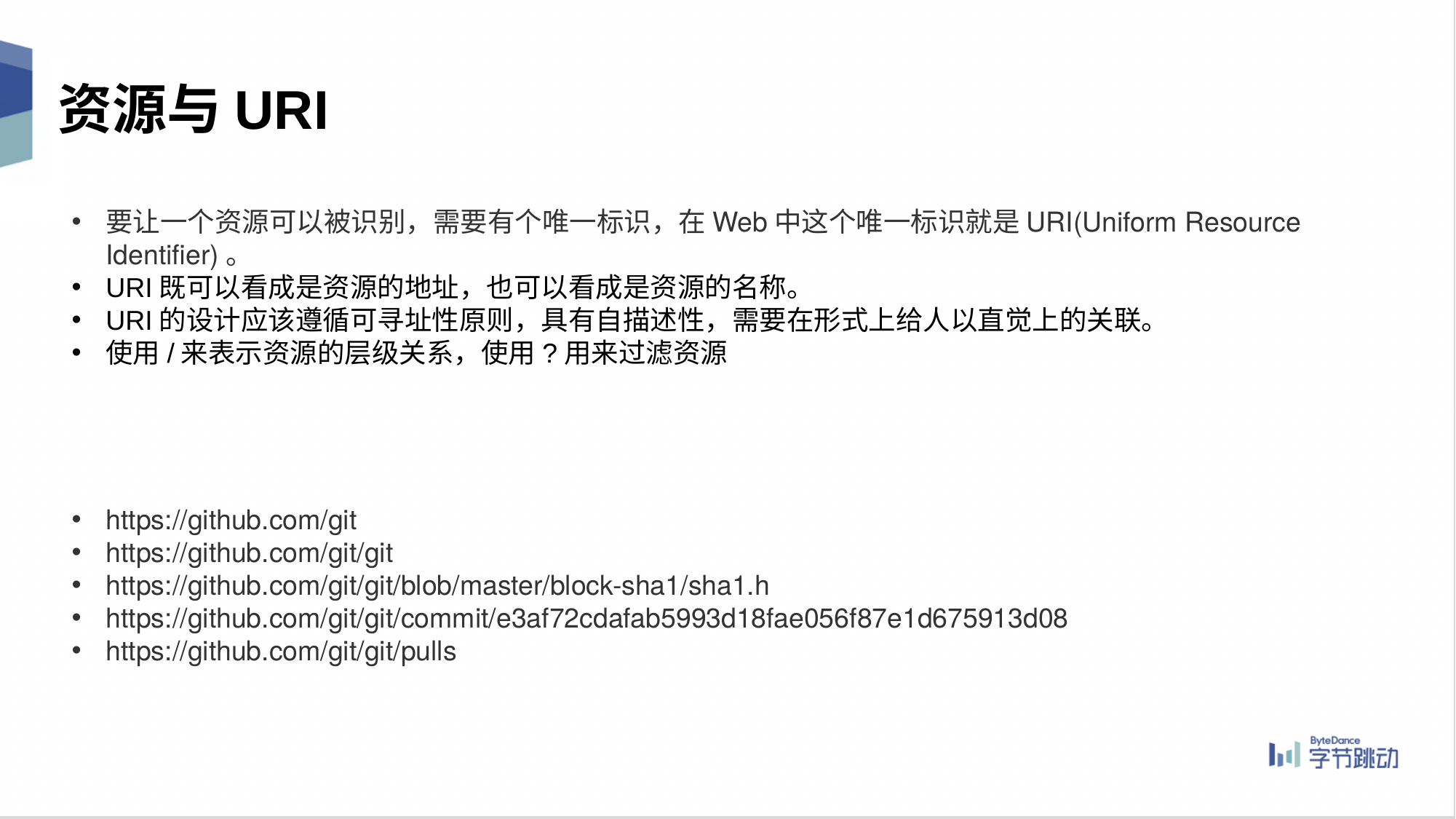

资源与URI
要让一个资源可以被识别，需要有个唯一标识，在Web中这个唯一标识就是URI(Uniform Resource Identifier)。
URI既可以看成是资源的地址，也可以看成是资源的名称。
URI的设计应该遵循可寻址性原则，具有自描述性，需要在形式上给人以直觉上的关联。
使用/来表示资源的层级关系，使用?用来过滤资源
https://github.com/git
https://github.com/git/git
https://github.com/git/git/blob/master/block-sha1/sha1.h
https://github.com/git/git/commit/e3af72cdafab5993d18fae056f87e1d675913d08
https://github.com/git/git/pulls
8